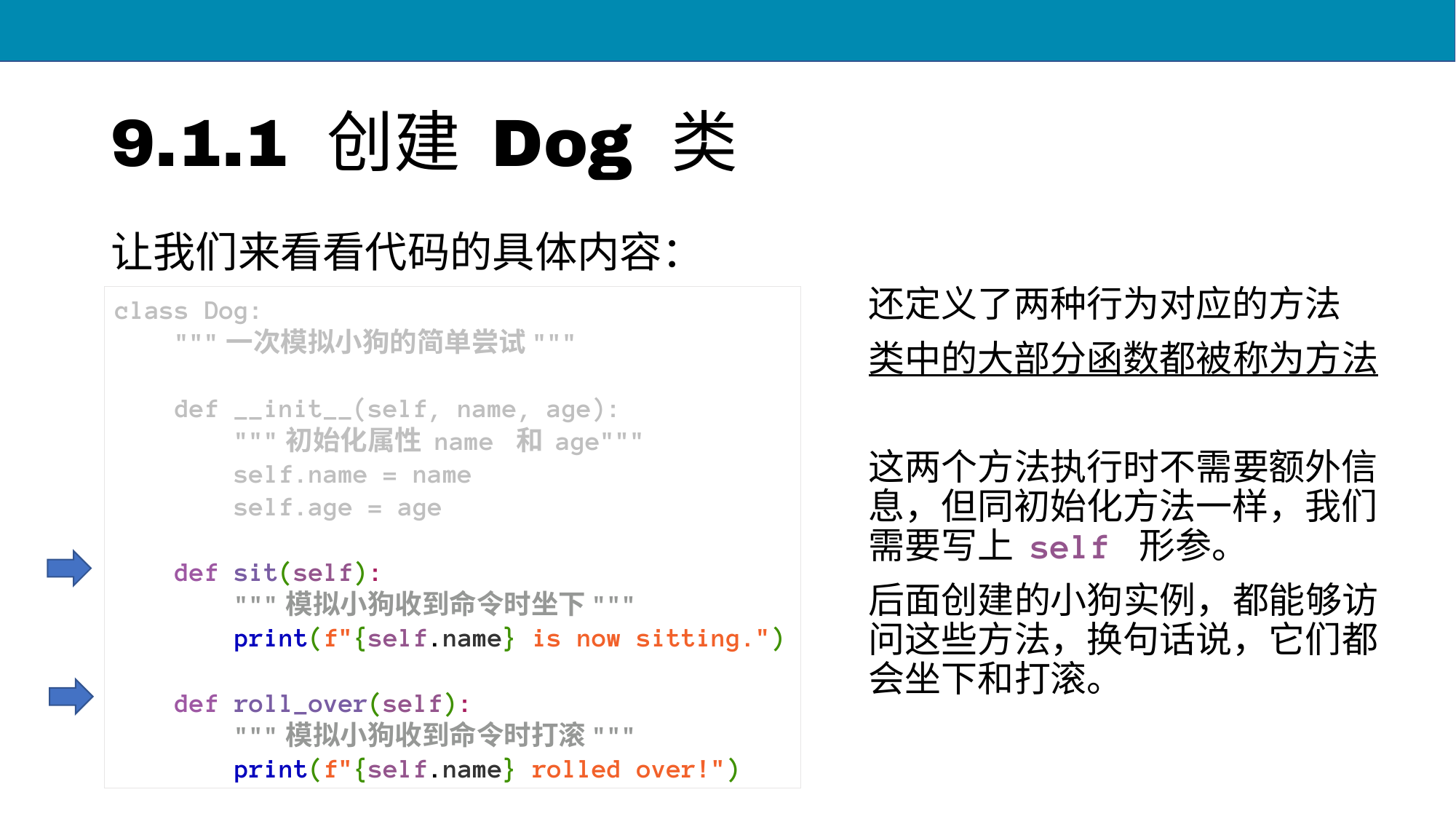

# 9.1.1 创建 Dog 类
让我们来看看代码的具体内容：
还定义了两种行为对应的方法
类中的大部分函数都被称为方法

这两个方法执行时不需要额外信息，但同初始化方法一样，我们需要写上 self 形参。
后面创建的小狗实例，都能够访问这些方法，换句话说，它们都会坐下和打滚。
class Dog:
    """一次模拟小狗的简单尝试"""
    def __init__(self, name, age):
        """初始化属性 name 和 age"""
        self.name = name
        self.age = age
    def sit(self):
        """模拟小狗收到命令时坐下"""
        print(f"{self.name} is now sitting.")
    def roll_over(self):
        """模拟小狗收到命令时打滚"""
        print(f"{self.name} rolled over!")